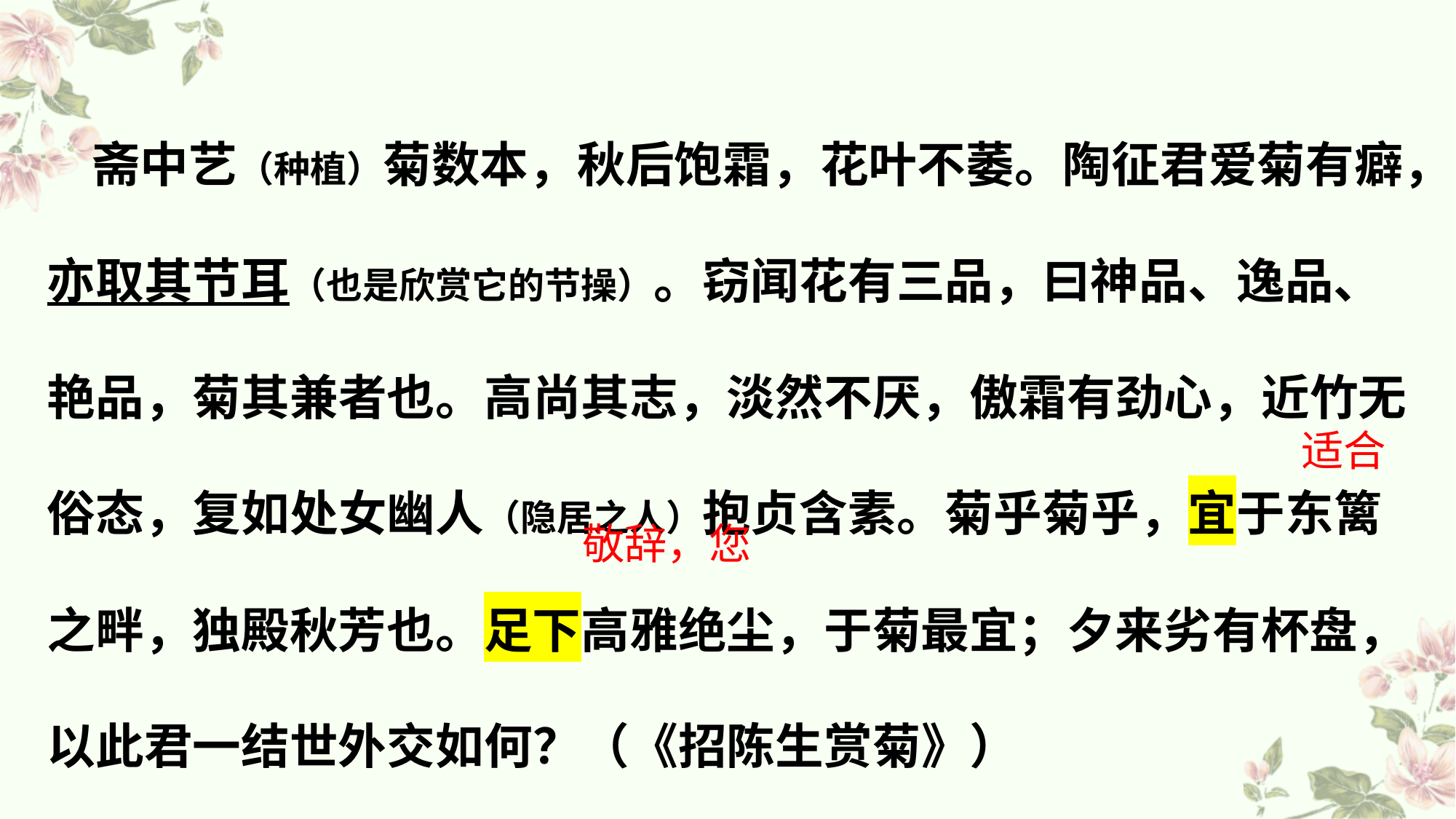

斋中艺（种植）菊数本，秋后饱霜，花叶不萎。陶征君爱菊有癖，亦取其节耳（也是欣赏它的节操）。窃闻花有三品，曰神品、逸品、艳品，菊其兼者也。高尚其志，淡然不厌，傲霜有劲心，近竹无俗态，复如处女幽人（隐居之人）抱贞含素。菊乎菊乎，宜于东篱之畔，独殿秋芳也。足下高雅绝尘，于菊最宜；夕来劣有杯盘，以此君一结世外交如何？（《招陈生赏菊》）
适合
敬辞，您